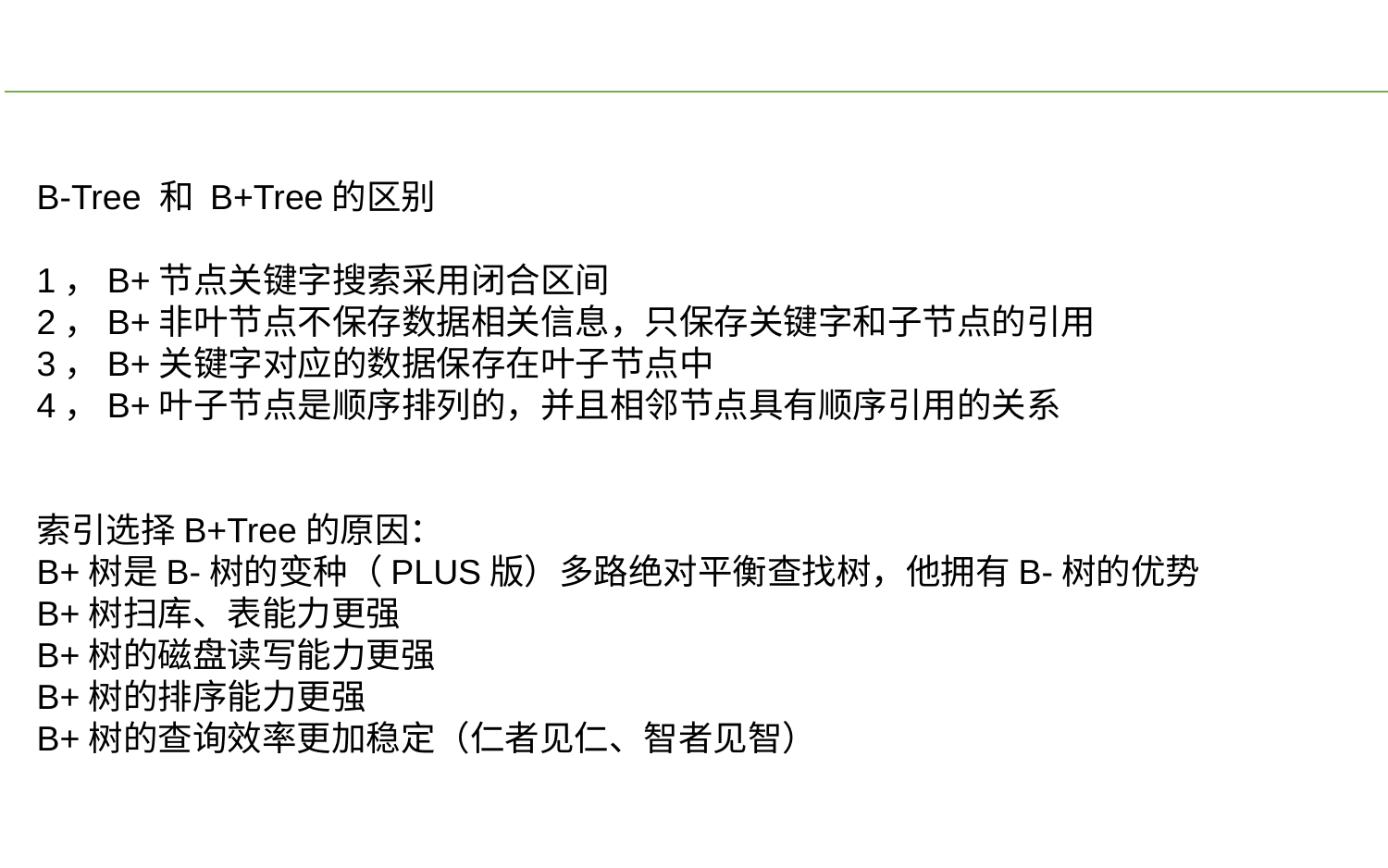

B-Tree 和 B+Tree的区别

1，B+节点关键字搜索采用闭合区间
2，B+非叶节点不保存数据相关信息，只保存关键字和子节点的引用
3，B+关键字对应的数据保存在叶子节点中
4，B+叶子节点是顺序排列的，并且相邻节点具有顺序引用的关系

索引选择B+Tree的原因：
B+树是B-树的变种（PLUS版）多路绝对平衡查找树，他拥有B-树的优势
B+树扫库、表能力更强
B+树的磁盘读写能力更强
B+树的排序能力更强
B+树的查询效率更加稳定（仁者见仁、智者见智）